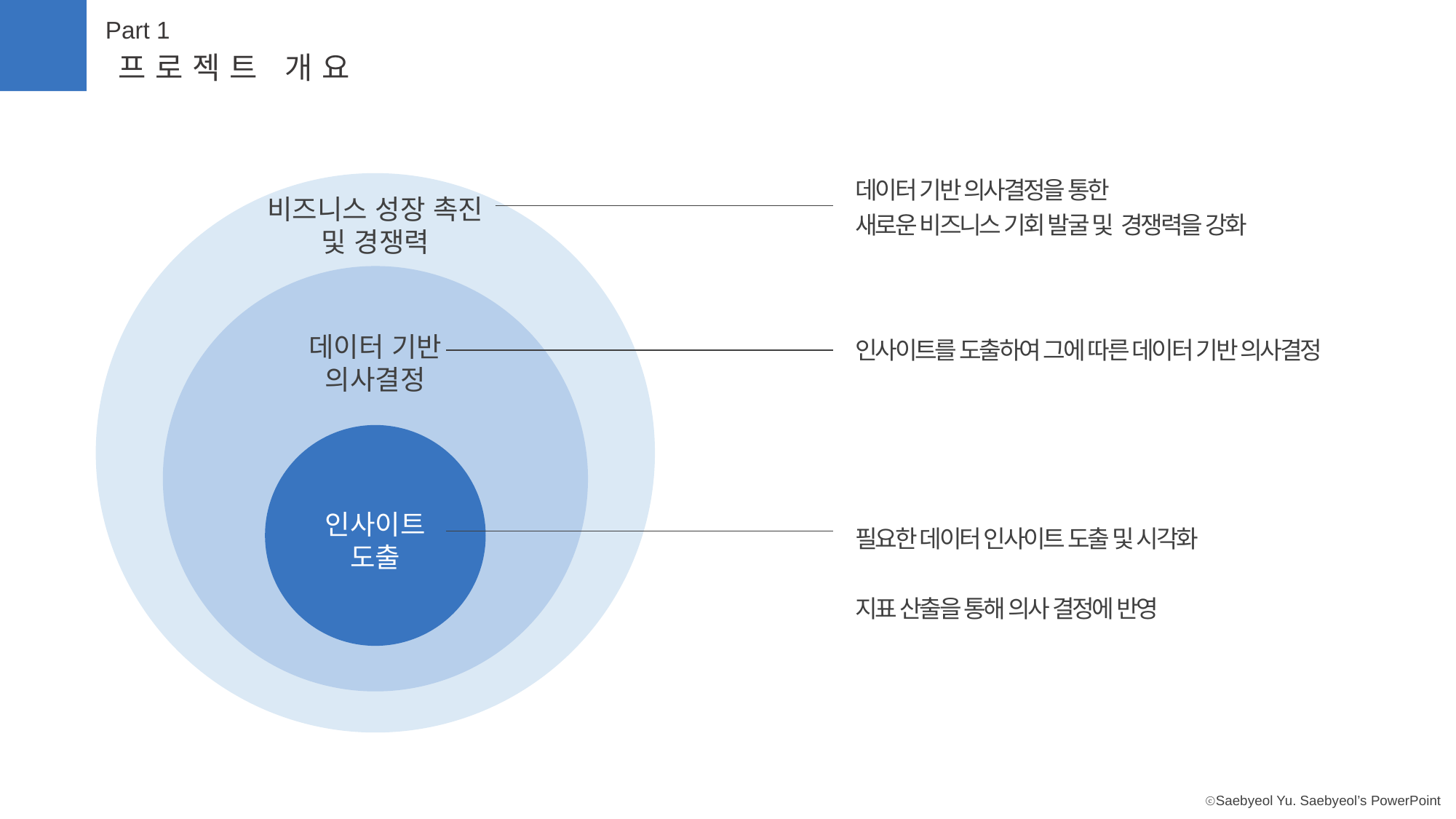

Part 1
프로젝트 개요
데이터 기반 의사결정을 통한
새로운 비즈니스 기회 발굴 및  경쟁력을 강화

비즈니스 성장 촉진
및 경쟁력
데이터 기반
의사결정
인사이트를 도출하여 그에 따른 데이터 기반 의사결정
인사이트
도출
필요한 데이터 인사이트 도출 및 시각화

지표 산출을 통해 의사 결정에 반영